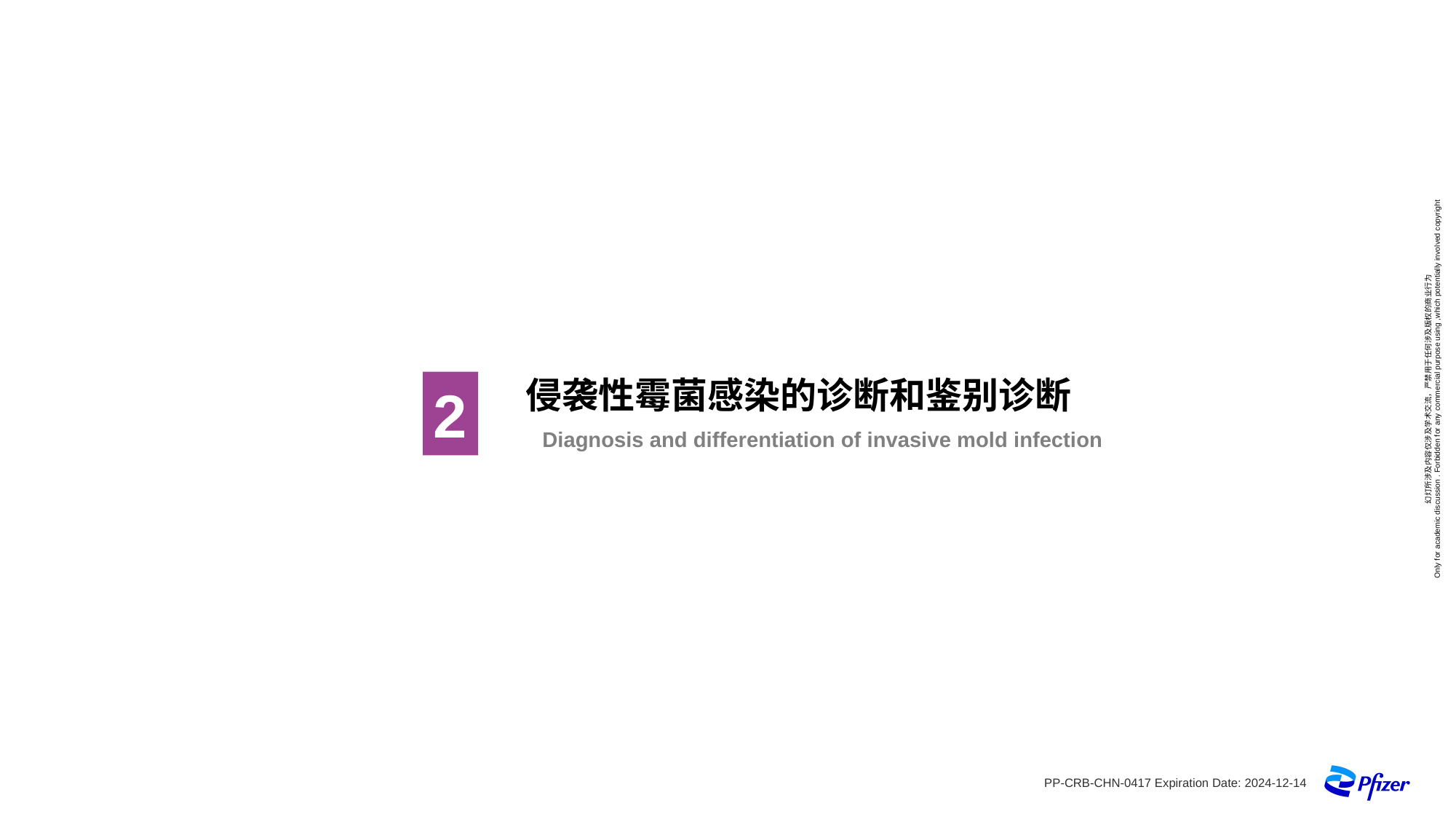

侵袭性霉菌感染的诊断和鉴别诊断
2
Diagnosis and differentiation of invasive mold infection